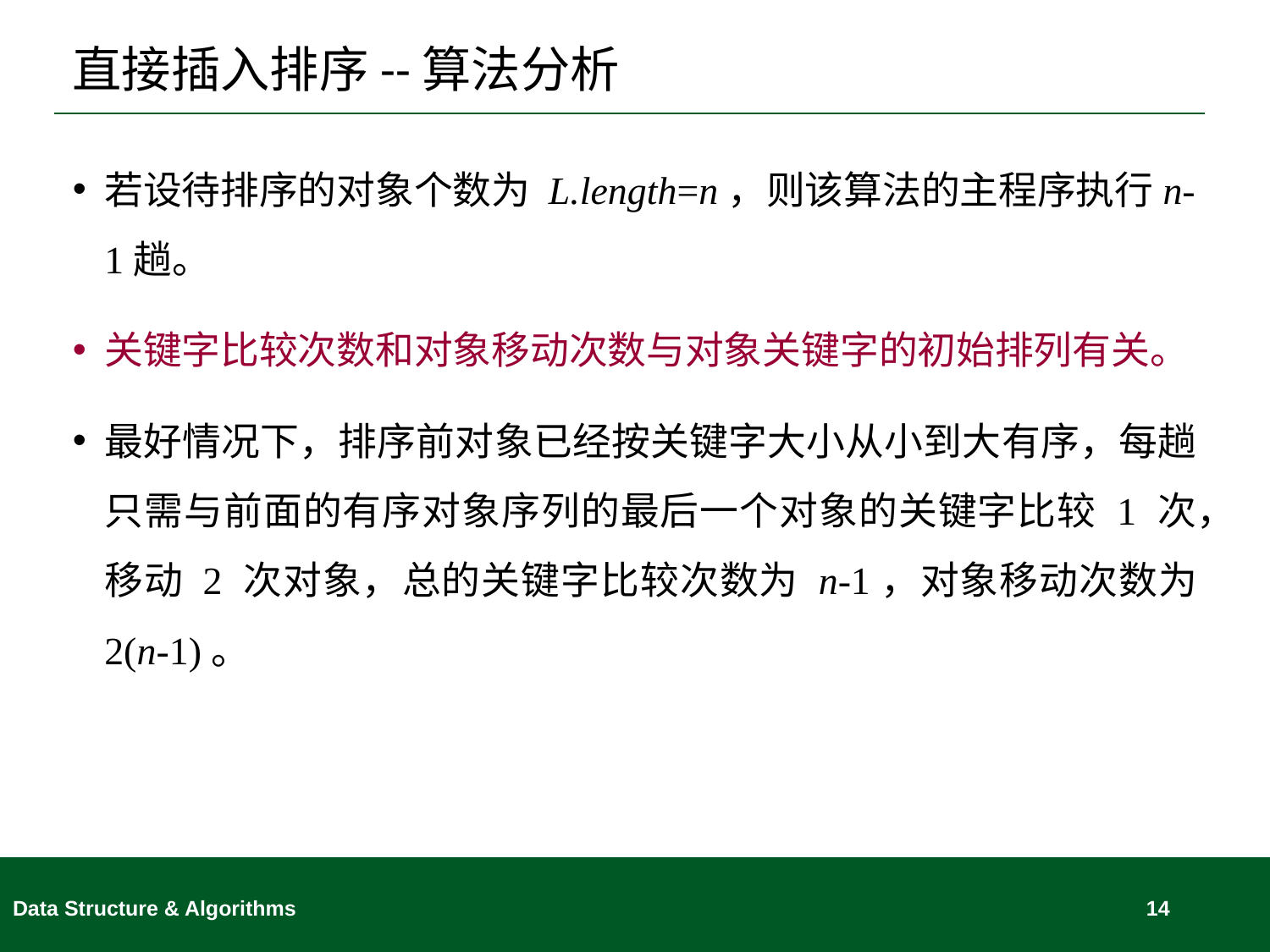

# 直接插入排序--算法分析
若设待排序的对象个数为 L.length=n，则该算法的主程序执行n-1趟。
关键字比较次数和对象移动次数与对象关键字的初始排列有关。
最好情况下，排序前对象已经按关键字大小从小到大有序，每趟只需与前面的有序对象序列的最后一个对象的关键字比较 1 次，移动 2 次对象，总的关键字比较次数为 n-1，对象移动次数为 2(n-1)。

Data Structure & Algorithms
14